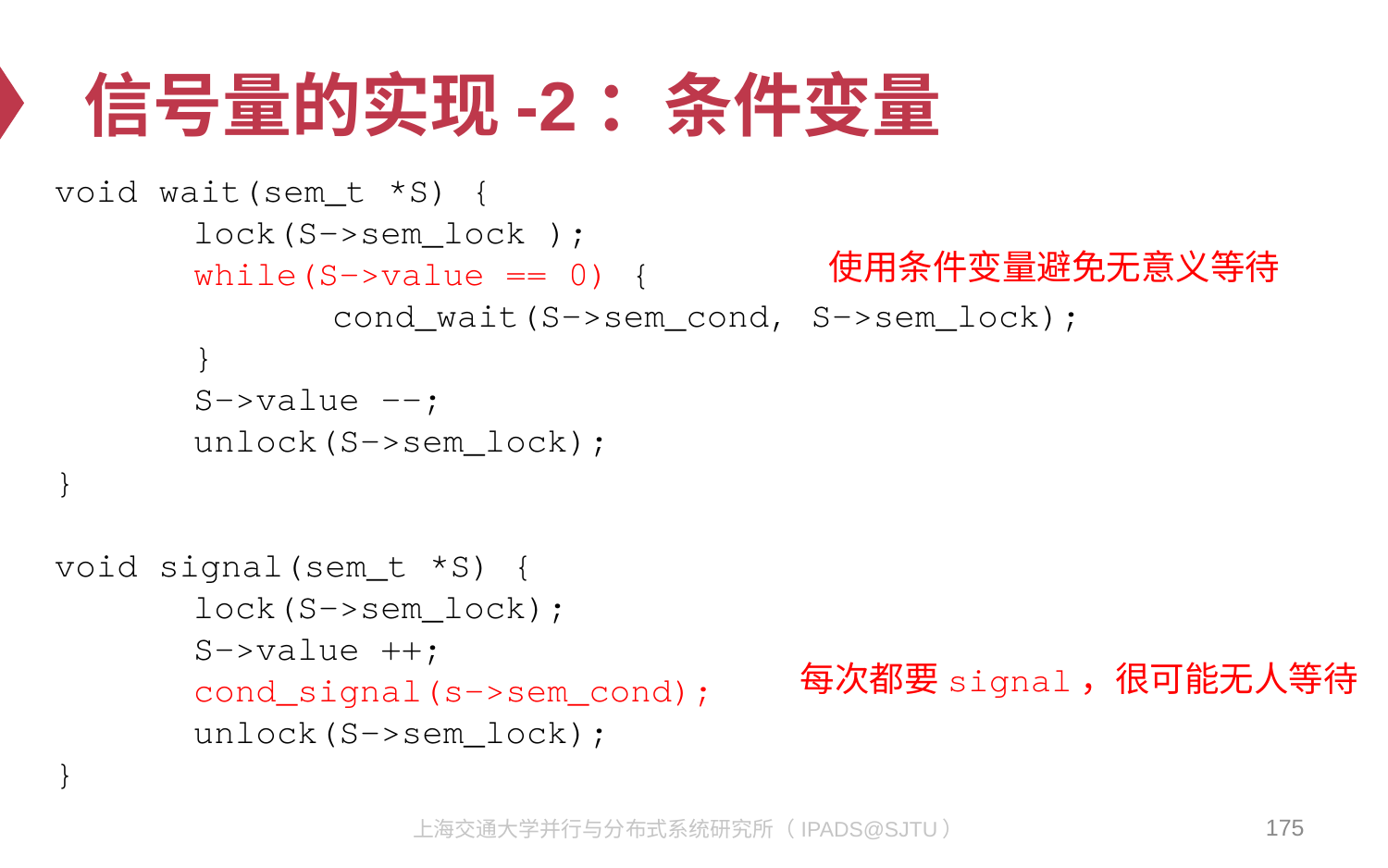

# 信号量的实现-2：条件变量
void wait(sem_t *S) {
	lock(S->sem_lock );
	while(S->value == 0) {
		cond_wait(S->sem_cond, S->sem_lock);
	}
 	S->value --;
	unlock(S->sem_lock);
}

void signal(sem_t *S) {
	lock(S->sem_lock);
	S->value ++;
	cond_signal(s->sem_cond);
	unlock(S->sem_lock);
}
使用条件变量避免无意义等待
每次都要signal，很可能无人等待
175
上海交通大学并行与分布式系统研究所（IPADS@SJTU）